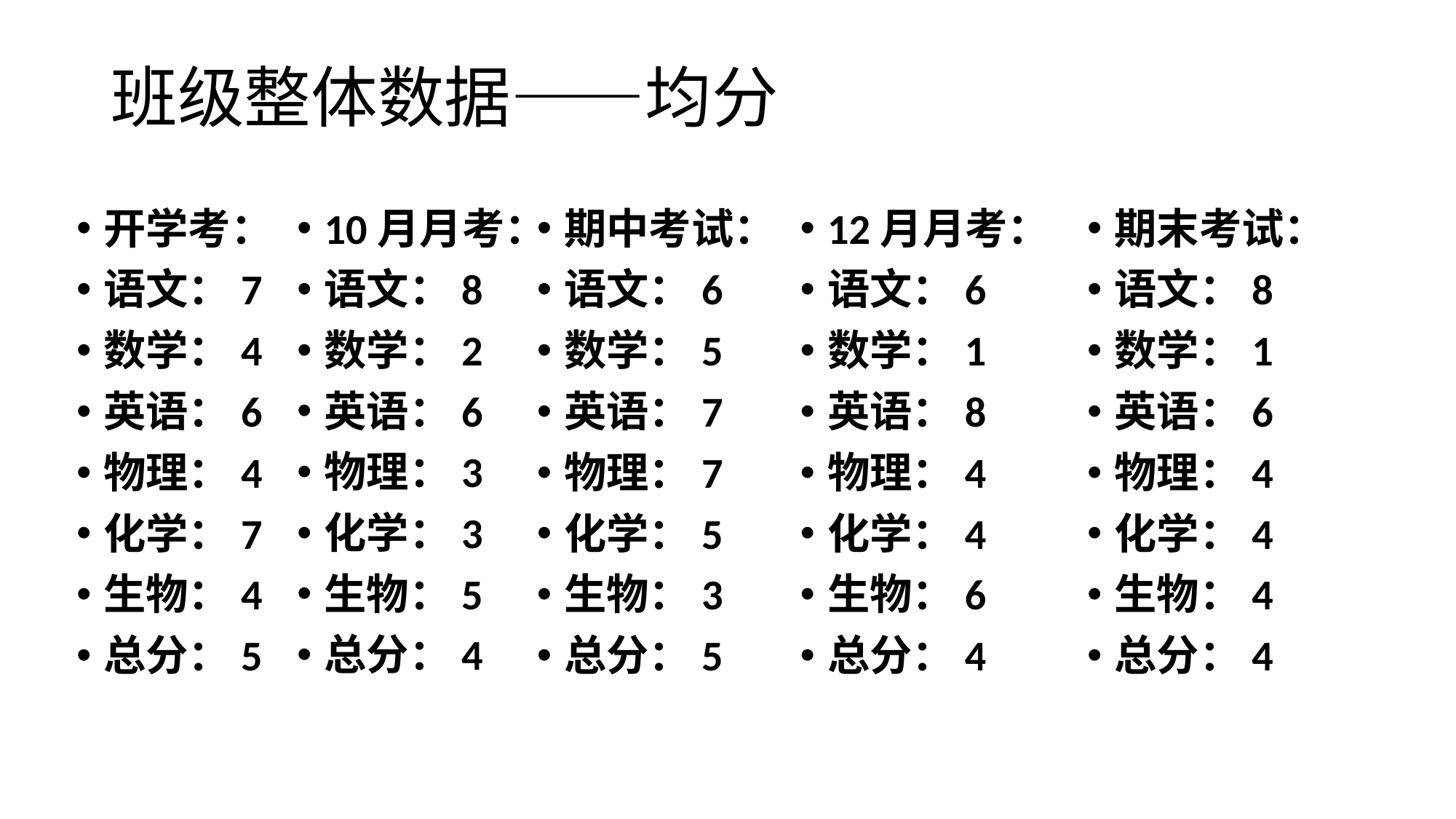

# 班级整体数据——均分
开学考：
语文：7
数学：4
英语：6
物理：4
化学：7
生物：4
总分：5
10月月考：
语文：8
数学：2
英语：6
物理：3
化学：3
生物：5
总分：4
期中考试：
语文：6
数学：5
英语：7
物理：7
化学：5
生物：3
总分：5
12月月考：
语文：6
数学：1
英语：8
物理：4
化学：4
生物：6
总分：4
期末考试：
语文：8
数学：1
英语：6
物理：4
化学：4
生物：4
总分：4